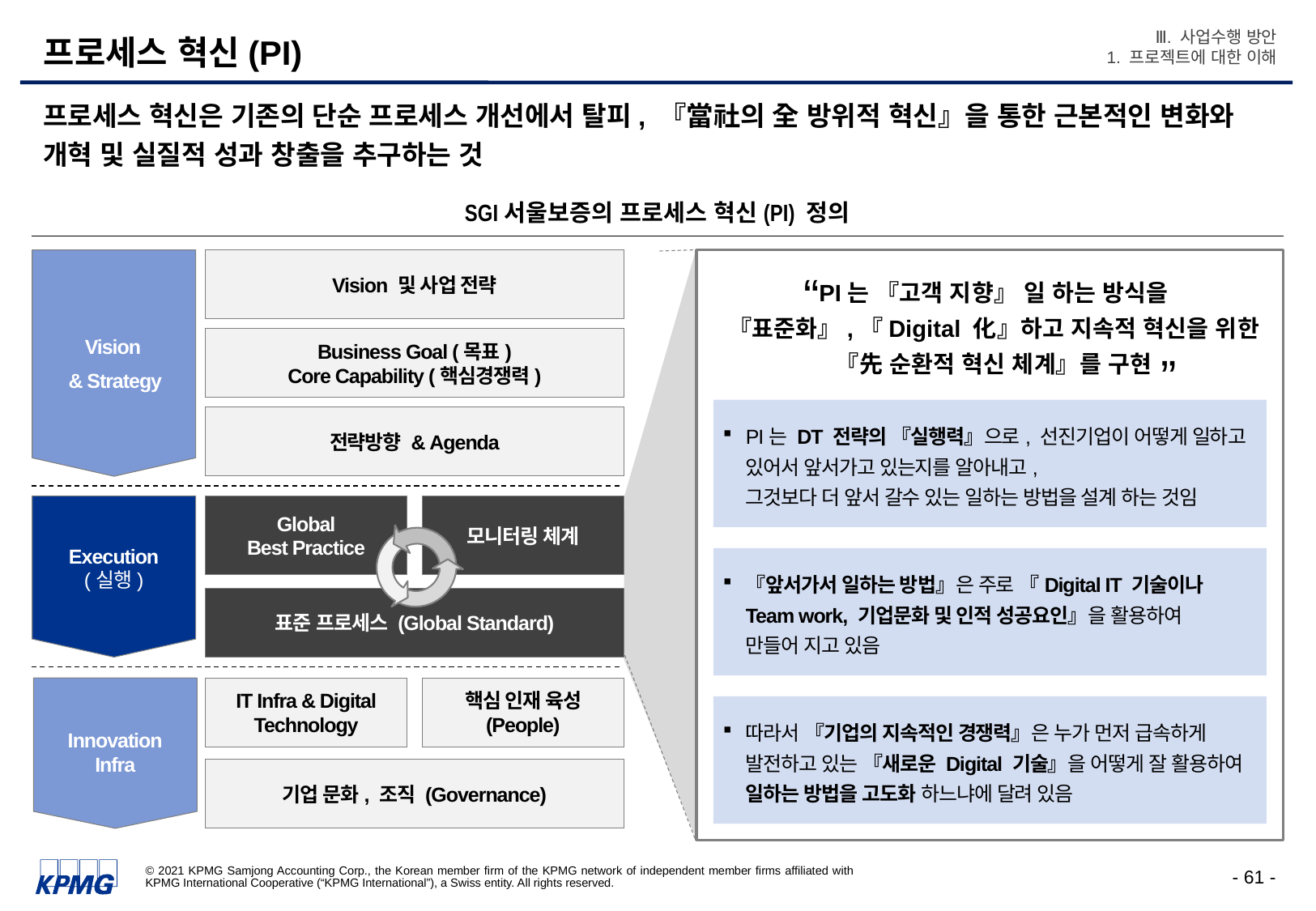

Ⅲ. 사업수행 방안
1. 프로젝트에 대한 이해
# 프로세스 혁신(PI)
프로세스 혁신은 기존의 단순 프로세스 개선에서 탈피, 『當社의 全 방위적 혁신』을 통한 근본적인 변화와 개혁 및 실질적 성과 창출을 추구하는 것
SGI서울보증의 프로세스 혁신(PI) 정의

Vision 및 사업 전략

“
PI는 『고객 지향』 일 하는 방식을
『표준화』,『Digital 化』하고 지속적 혁신을 위한
『先 순환적 혁신 체계』를 구현

Vision
& Strategy
Business Goal (목표)
Core Capability (핵심경쟁력)
”
PI는 DT 전략의 『실행력』으로, 선진기업이 어떻게 일하고 있어서 앞서가고 있는지를 알아내고,
그것보다 더 앞서 갈수 있는 일하는 방법을 설계 하는 것임
전략방향 & Agenda

Execution
(실행)
Global
Best Practice
모니터링 체계

『앞서가서 일하는 방법』은 주로 『Digital IT 기술이나
Team work, 기업문화 및 인적 성공요인』을 활용하여
만들어 지고 있음
표준 프로세스 (Global Standard)

Innovation
Infra
IT Infra & Digital
Technology
핵심 인재 육성 (People)
따라서 『기업의 지속적인 경쟁력』은 누가 먼저 급속하게 발전하고 있는 『새로운 Digital 기술』을 어떻게 잘 활용하여
일하는 방법을 고도화 하느냐에 달려 있음
기업 문화, 조직 (Governance)